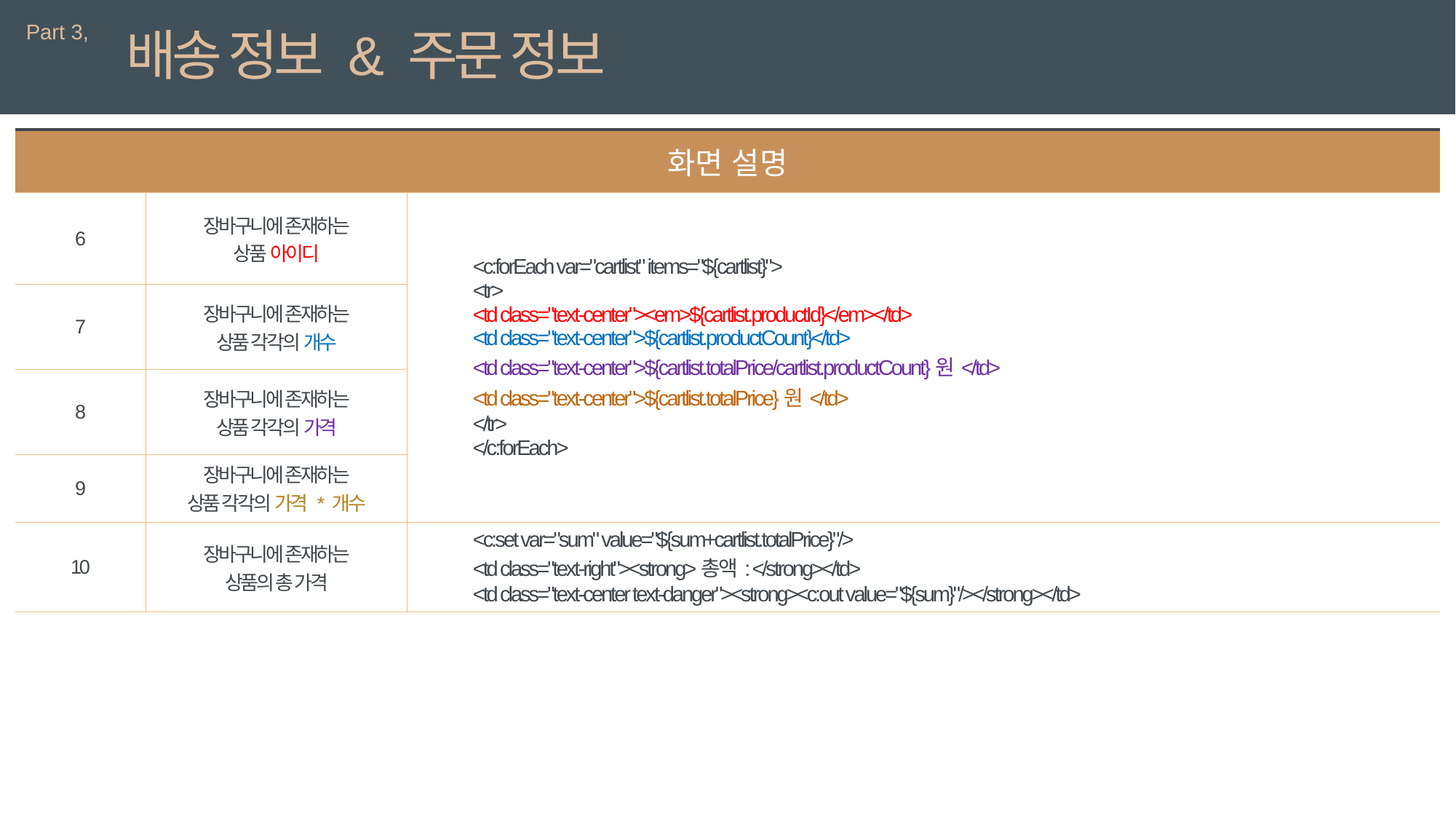

Part 3,
배송 정보 & 주문 정보
| 화면 설명 |  | 상세 설명 |
| --- | --- | --- |
| 6 | 장바구니에 존재하는 상품 아이디 | <c:forEach var="cartlist" items="${cartlist}"> <tr> <td class="text-center"><em>${cartlist.productId}</em></td> <td class="text-center">${cartlist.productCount}</td> <td class="text-center">${cartlist.totalPrice/cartlist.productCount}원</td> <td class="text-center">${cartlist.totalPrice}원</td> </tr> </c:forEach> |
| 7 | 장바구니에 존재하는 상품 각각의 개수 |  |
| 8 | 장바구니에 존재하는 상품 각각의 가격 |  |
| 9 | 장바구니에 존재하는 상품 각각의 가격 \* 개수 |  |
| 10 | 장바구니에 존재하는 상품의 총 가격 | <c:set var="sum" value="${sum+cartlist.totalPrice}"/> <td class="text-right"><strong>총액: </strong></td> <td class="text-center text-danger"><strong><c:out value="${sum}"/></strong></td> |